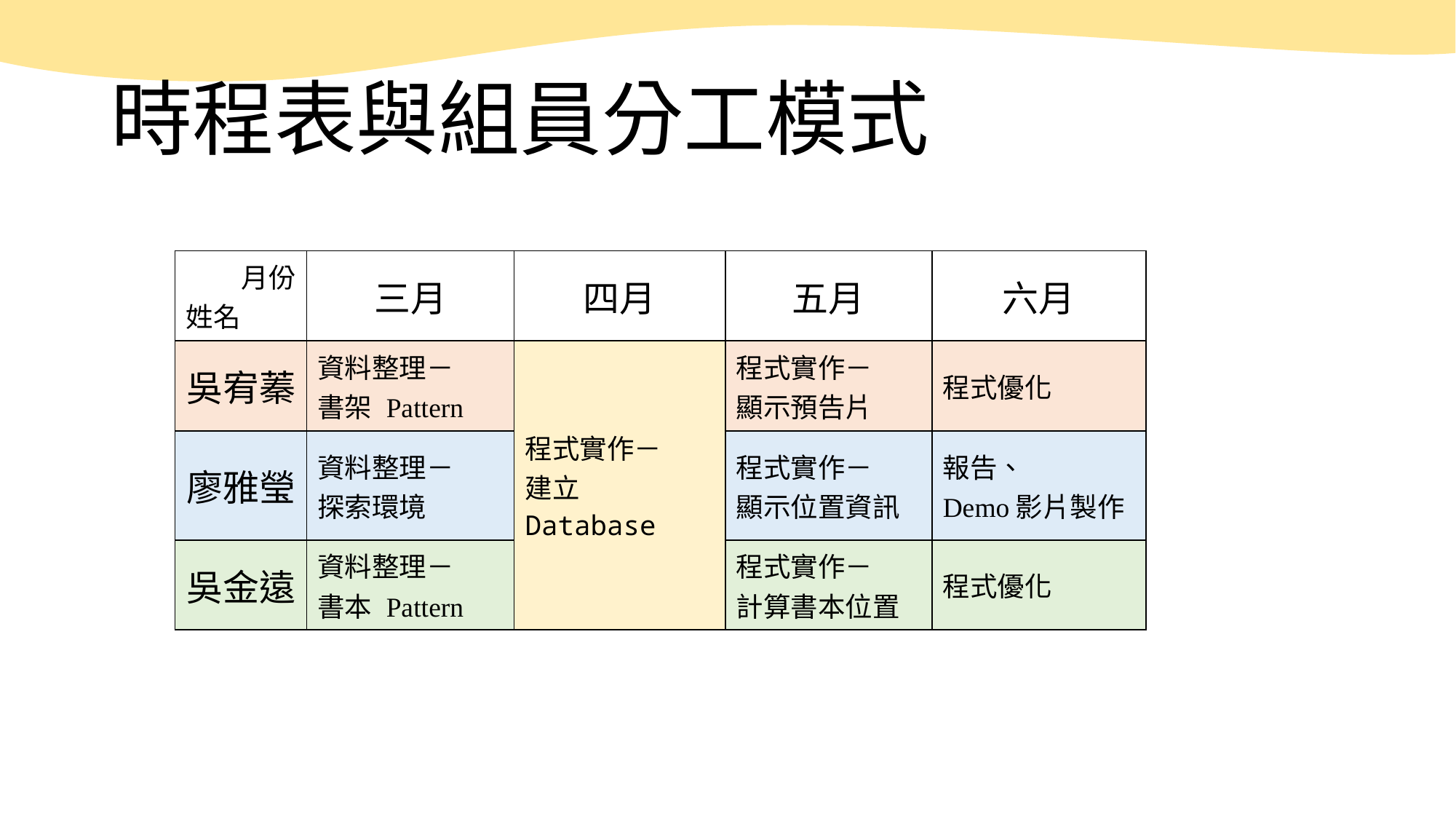

# 時程表與組員分工模式
| 月份 姓名 | 三月 | 四月 | 五月 | 六月 |
| --- | --- | --- | --- | --- |
| 吳宥蓁 | 資料整理－ 書架 Pattern | 程式實作－ 建立Database | 程式實作－ 顯示預告片 | 程式優化 |
| 廖雅瑩 | 資料整理－ 探索環境 |  | 程式實作－ 顯示位置資訊 | 報告、 Demo影片製作 |
| 吳金遠 | 資料整理－ 書本 Pattern |  | 程式實作－ 計算書本位置 | 程式優化 |